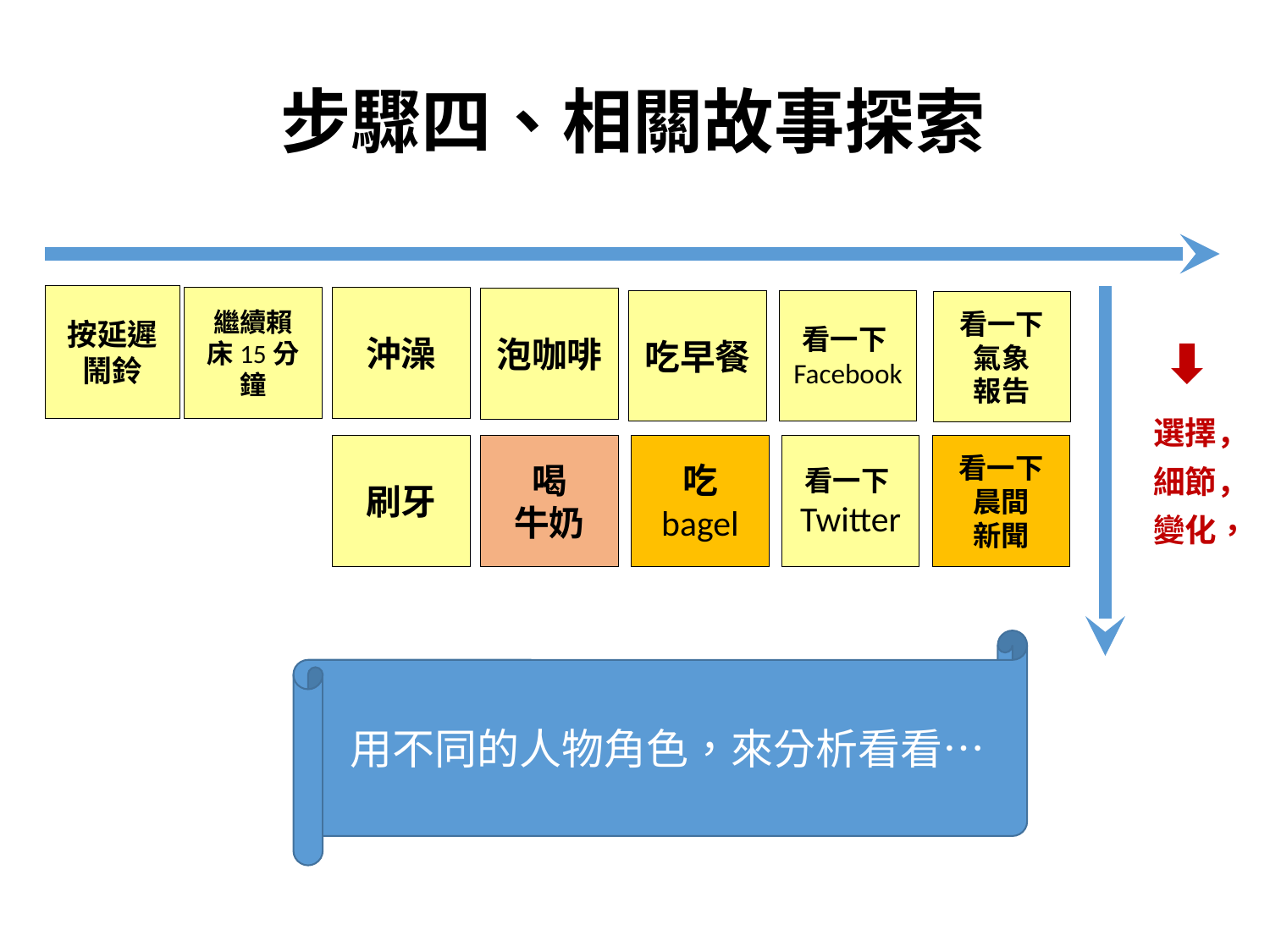

步驟四、相關故事探索
按延遲鬧鈴
繼續賴
床15分鐘
沖澡
泡咖啡
看一下Facebook
吃早餐
看一下氣象
報告

選擇，
細節，
變化，

看一下
晨間
新聞
刷牙
看一下Twitter
吃 bagel
喝
牛奶
用不同的人物角色，來分析看看…